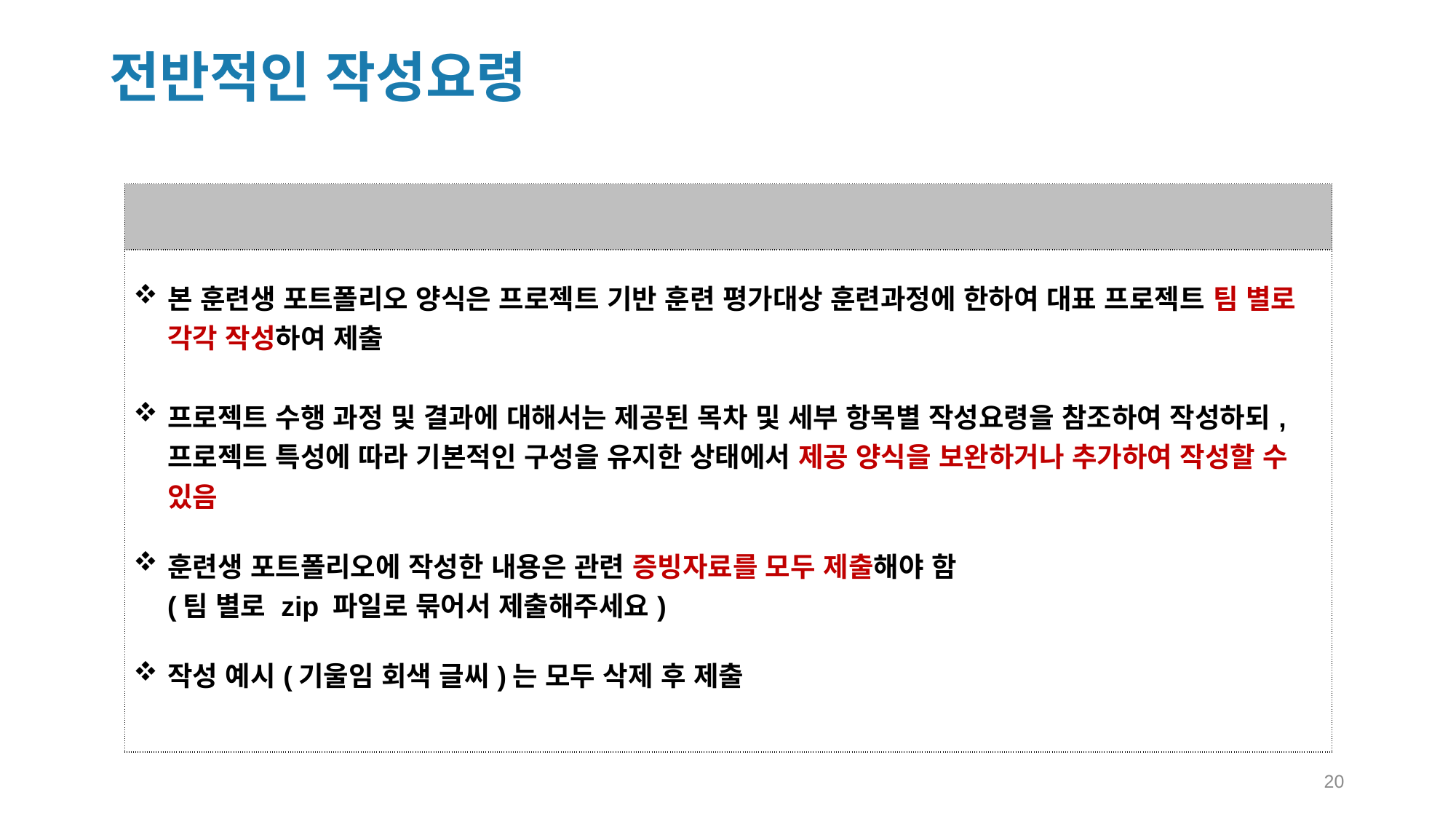

전반적인 작성요령
|  |
| --- |
| 본 훈련생 포트폴리오 양식은 프로젝트 기반 훈련 평가대상 훈련과정에 한하여 대표 프로젝트 팀 별로 각각 작성하여 제출 프로젝트 수행 과정 및 결과에 대해서는 제공된 목차 및 세부 항목별 작성요령을 참조하여 작성하되, 프로젝트 특성에 따라 기본적인 구성을 유지한 상태에서 제공 양식을 보완하거나 추가하여 작성할 수 있음 훈련생 포트폴리오에 작성한 내용은 관련 증빙자료를 모두 제출해야 함 (팀 별로 zip 파일로 묶어서 제출해주세요) 작성 예시(기울임 회색 글씨)는 모두 삭제 후 제출 |
20